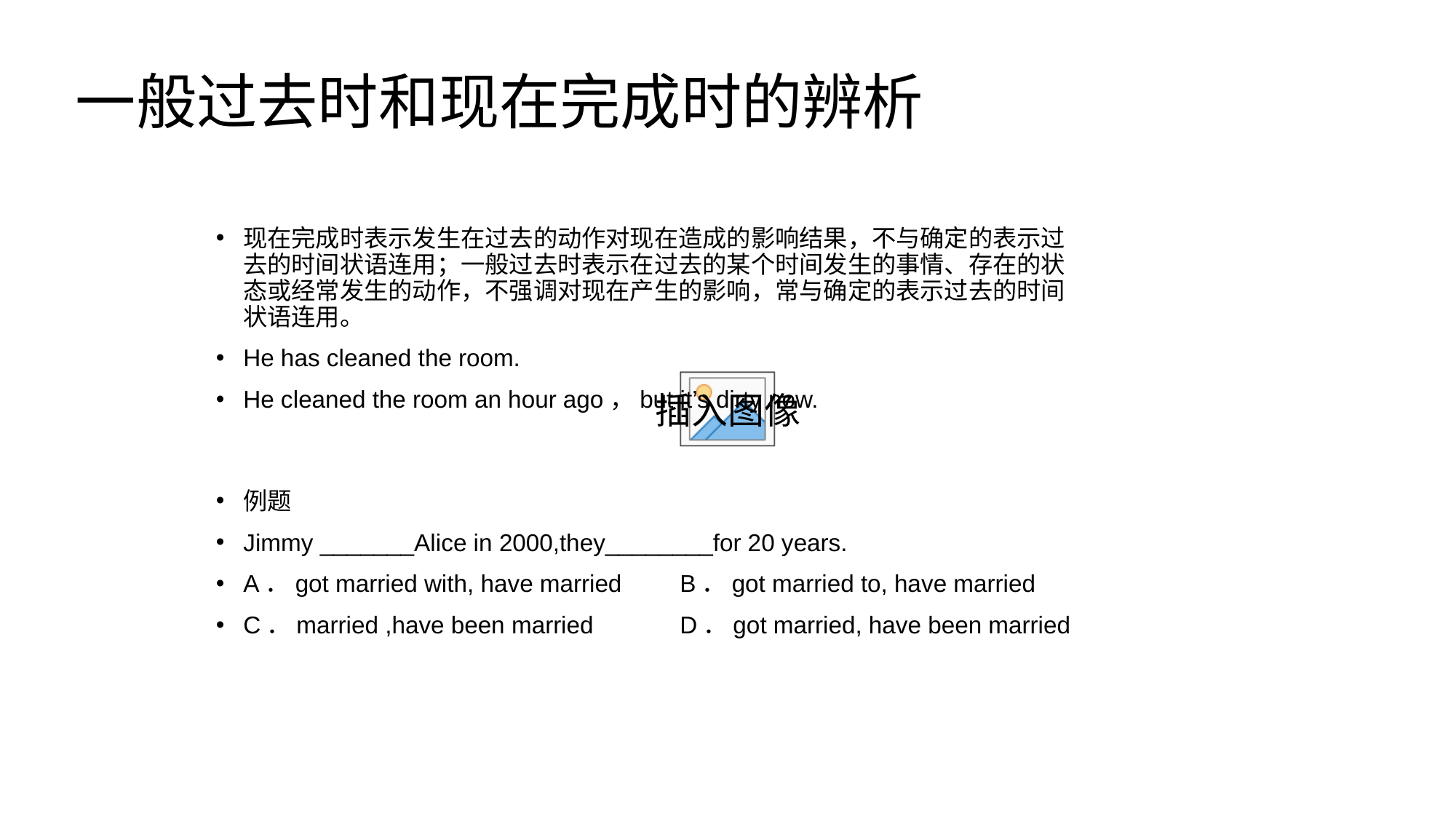

# 一般过去时和现在完成时的辨析
现在完成时表示发生在过去的动作对现在造成的影响结果，不与确定的表示过去的时间状语连用；一般过去时表示在过去的某个时间发生的事情、存在的状态或经常发生的动作，不强调对现在产生的影响，常与确定的表示过去的时间状语连用。
He has cleaned the room.
He cleaned the room an hour ago，but it’s dirty now.

例题
Jimmy _______Alice in 2000,they________for 20 years.
A．got married with, have married	B．got married to, have married
C．married ,have been married	D．got married, have been married